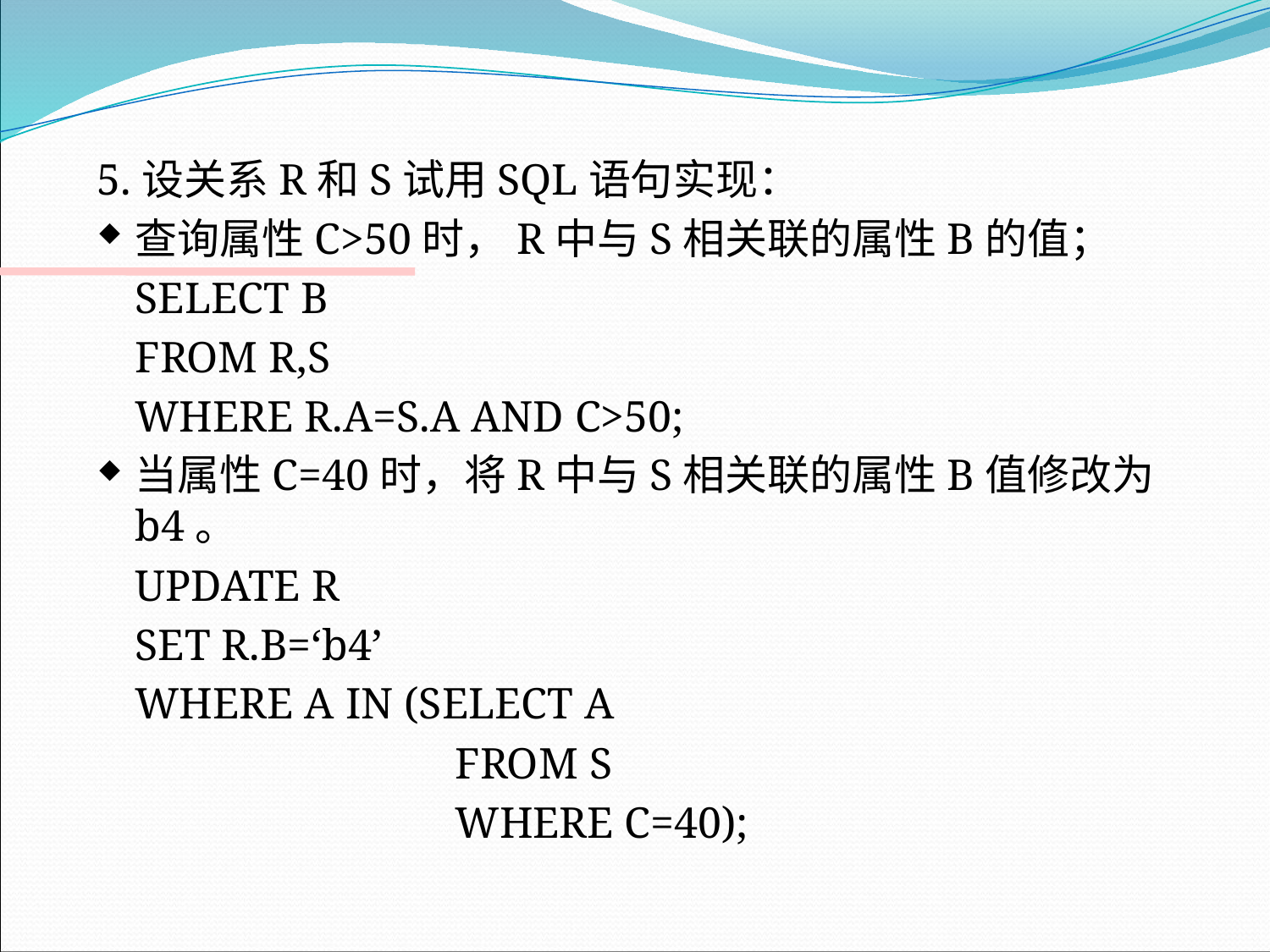

5.设关系R和S试用SQL语句实现：
查询属性C>50时，R中与S相关联的属性B的值；
	SELECT B
	FROM R,S
	WHERE R.A=S.A AND C>50;
当属性C=40时，将R中与S相关联的属性B值修改为b4。
	UPDATE R
	SET R.B=‘b4’
	WHERE A IN (SELECT A
			      FROM S
			      WHERE C=40);

412